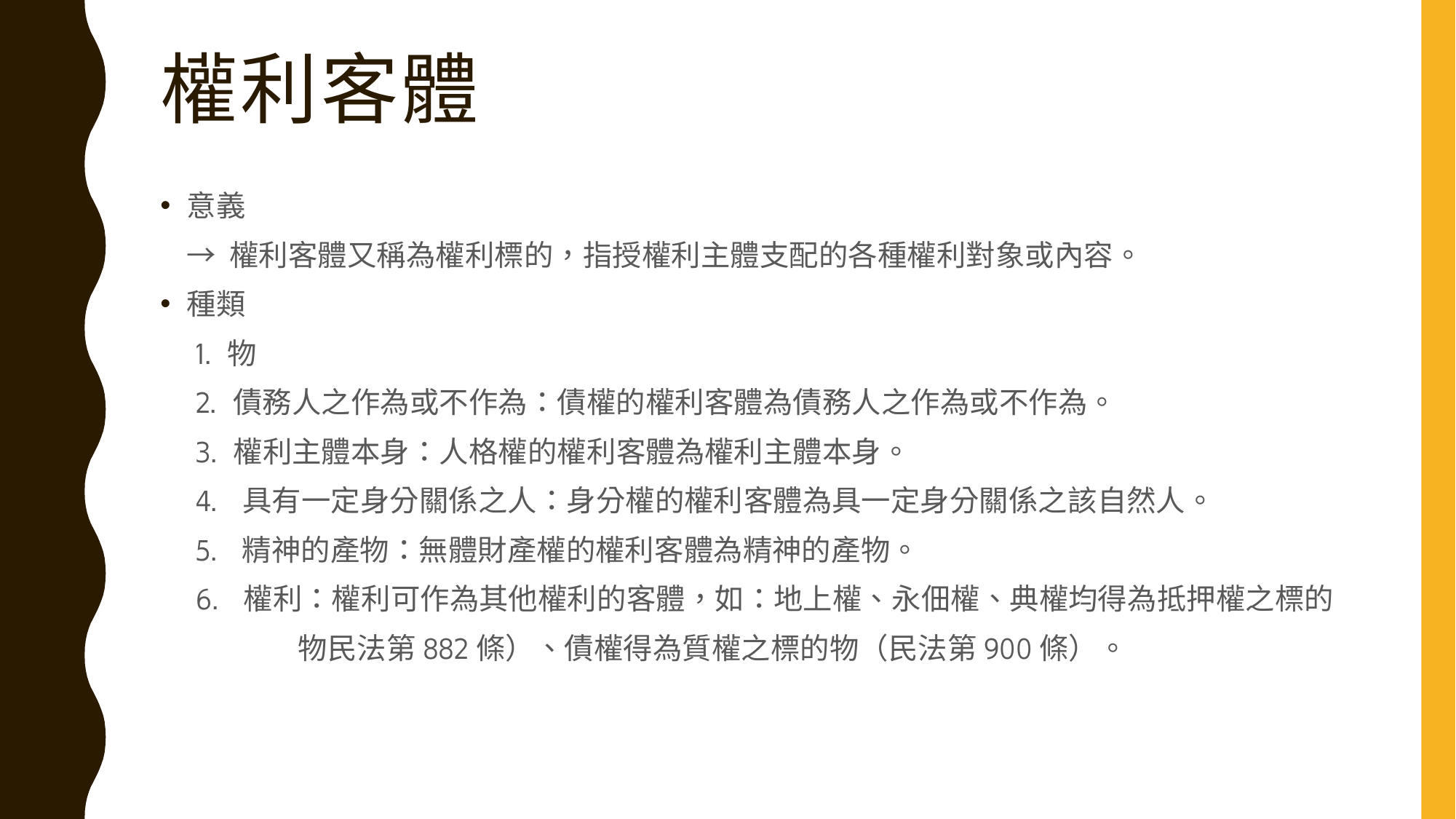

# 權利客體
意義
    → 權利客體又稱為權利標的，指授權利主體支配的各種權利對象或內容。
種類
    1. 物
    2. 債務人之作為或不作為：債權的權利客體為債務人之作為或不作為。
    3. 權利主體本身：人格權的權利客體為權利主體本身。
    4.  具有一定身分關係之人：身分權的權利客體為具一定身分關係之該自然人。
    5.  精神的產物：無體財產權的權利客體為精神的產物。
    6.  權利：權利可作為其他權利的客體，如：地上權、永佃權、典權均得為抵押權之標的
                    物民法第882條）、債權得為質權之標的物（民法第900條）。